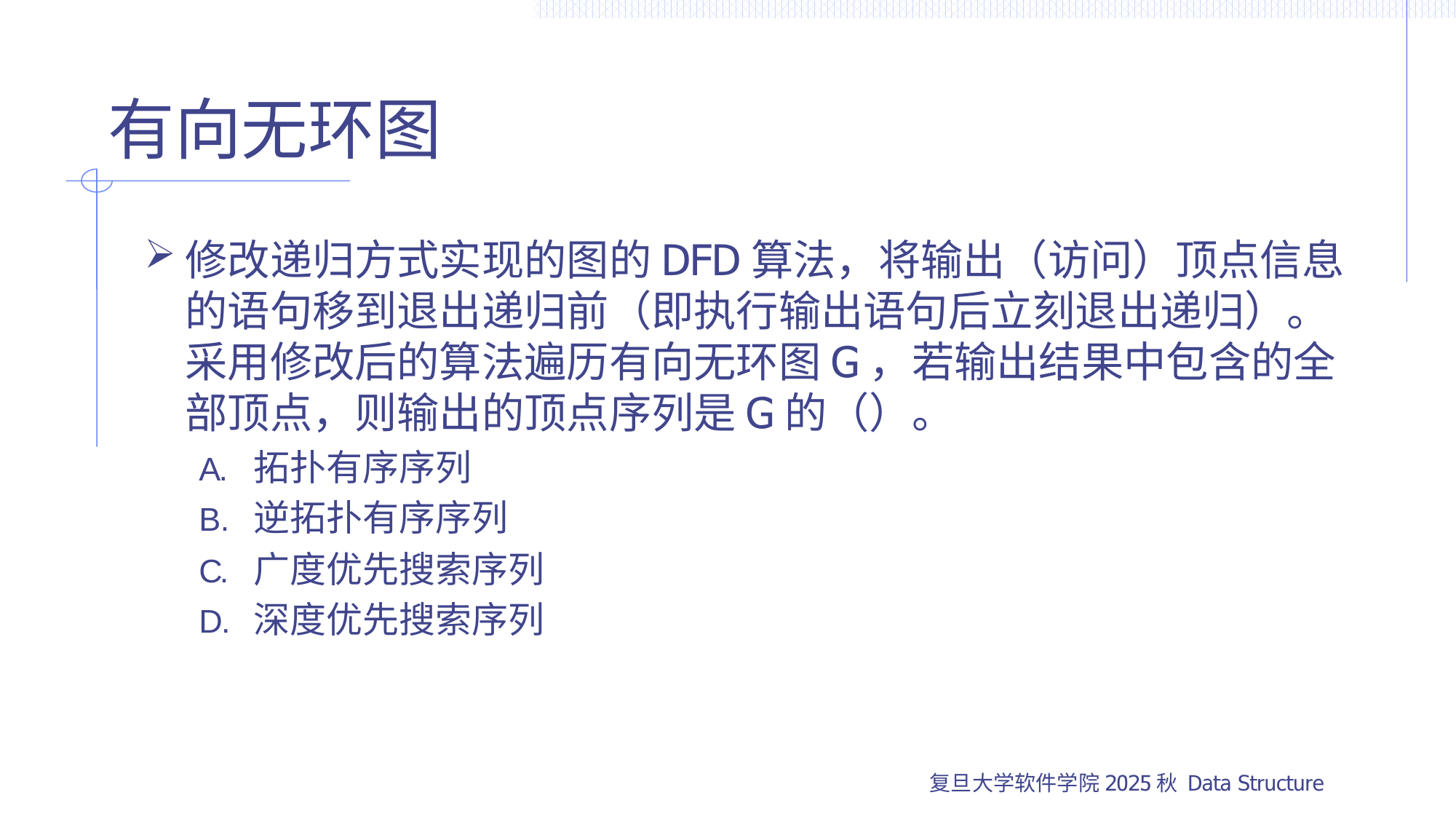

# 有向无环图
修改递归方式实现的图的DFD算法，将输出（访问）顶点信息的语句移到退出递归前（即执行输出语句后立刻退出递归）。采用修改后的算法遍历有向无环图G，若输出结果中包含的全部顶点，则输出的顶点序列是G的（）。
拓扑有序序列
逆拓扑有序序列
广度优先搜索序列
深度优先搜索序列